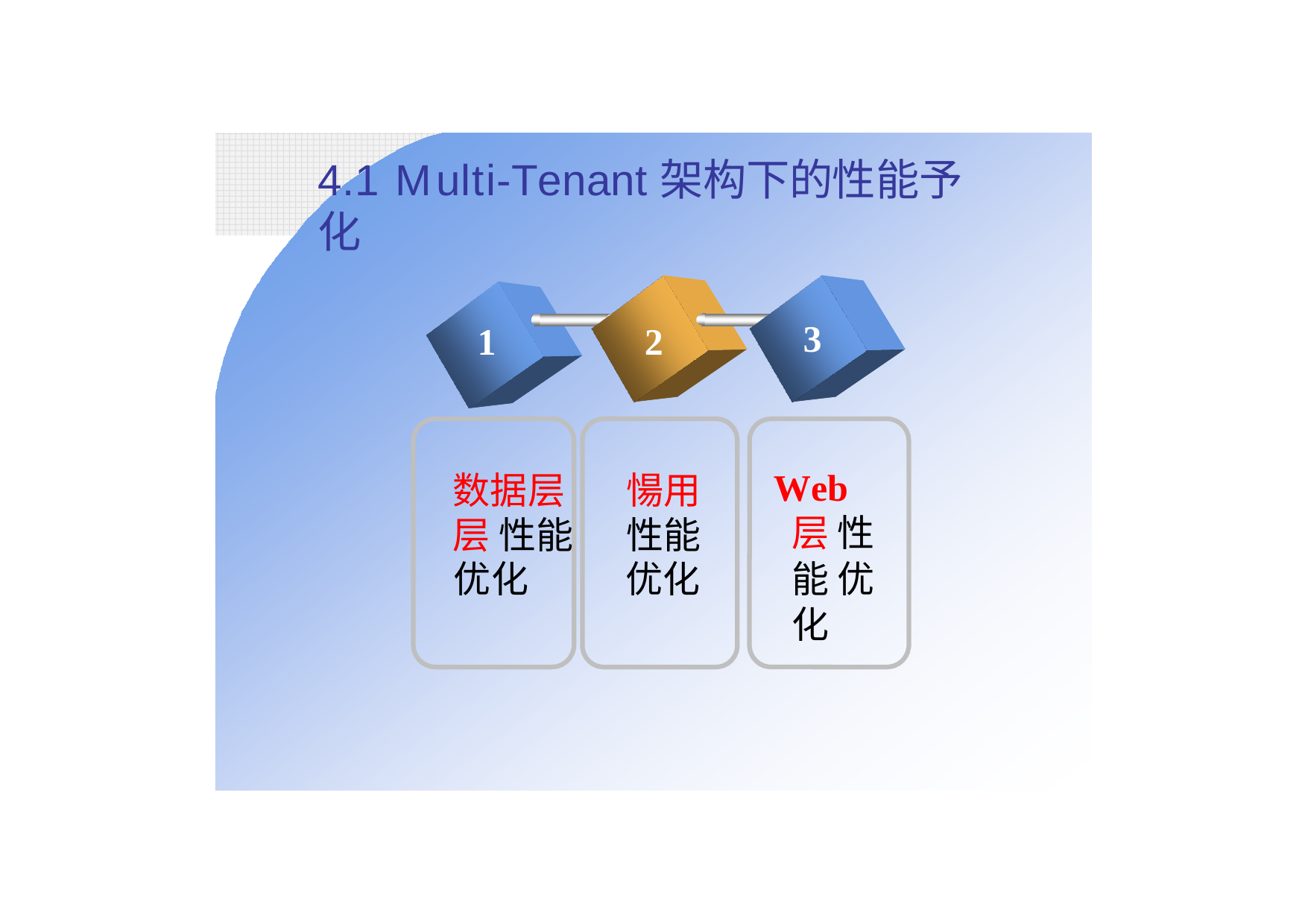

4.1	Multi-Tenant架构下的性能予化

3
1
2

Web层 性能 优化
数据层	愓用层 性能	性能
优化	优化